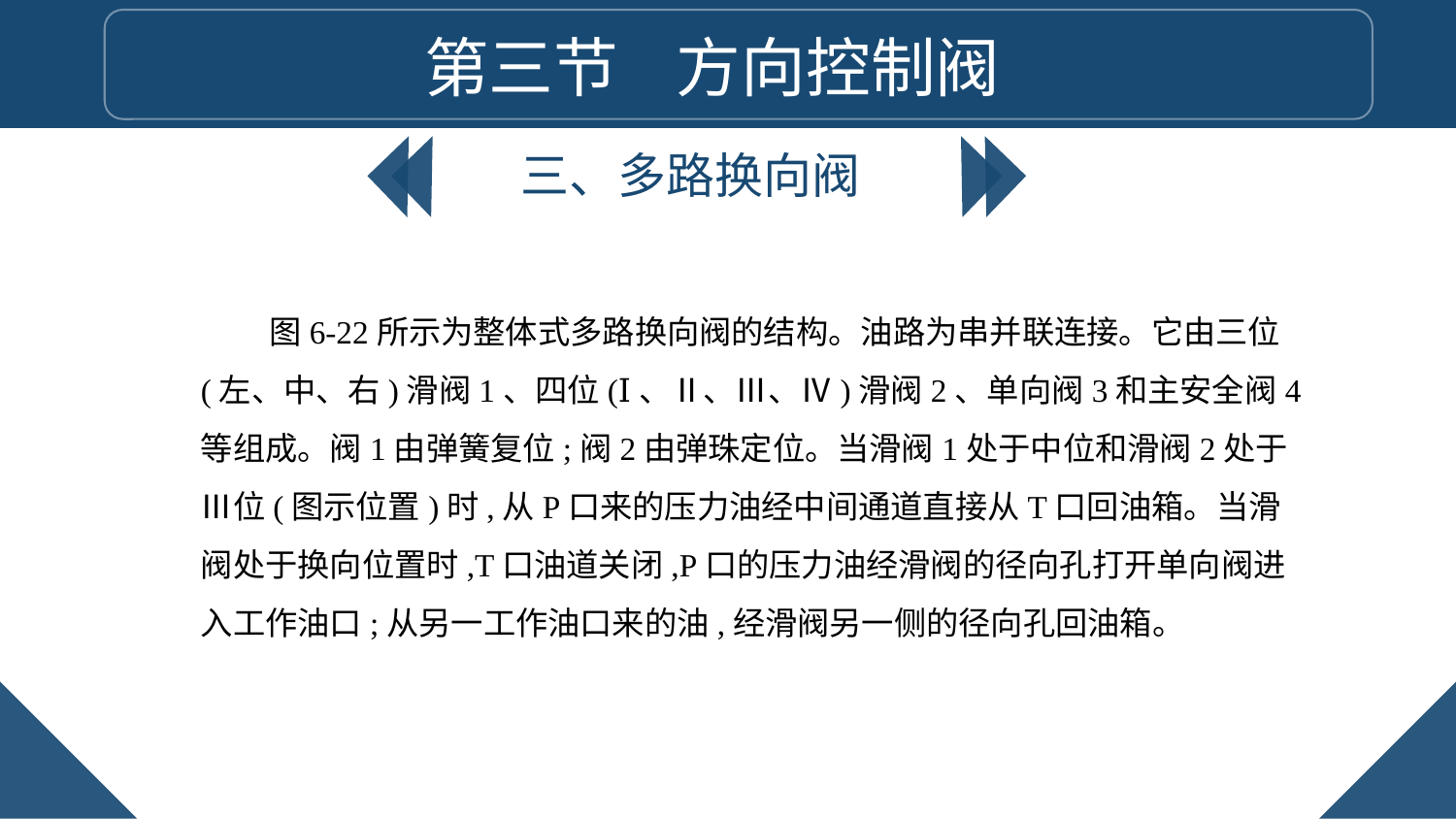

第三节    方向控制阀
三、多路换向阀

图6-22所示为整体式多路换向阀的结构。油路为串并联连接。它由三位(左、中、右)滑阀1、四位(Ⅰ、Ⅱ、Ⅲ、Ⅳ)滑阀2、单向阀3和主安全阀4等组成。阀1由弹簧复位;阀2由弹珠定位。当滑阀1处于中位和滑阀2处于Ⅲ位(图示位置)时,从P口来的压力油经中间通道直接从T口回油箱。当滑阀处于换向位置时,T口油道关闭,P口的压力油经滑阀的径向孔打开单向阀进入工作油口;从另一工作油口来的油,经滑阀另一侧的径向孔回油箱。